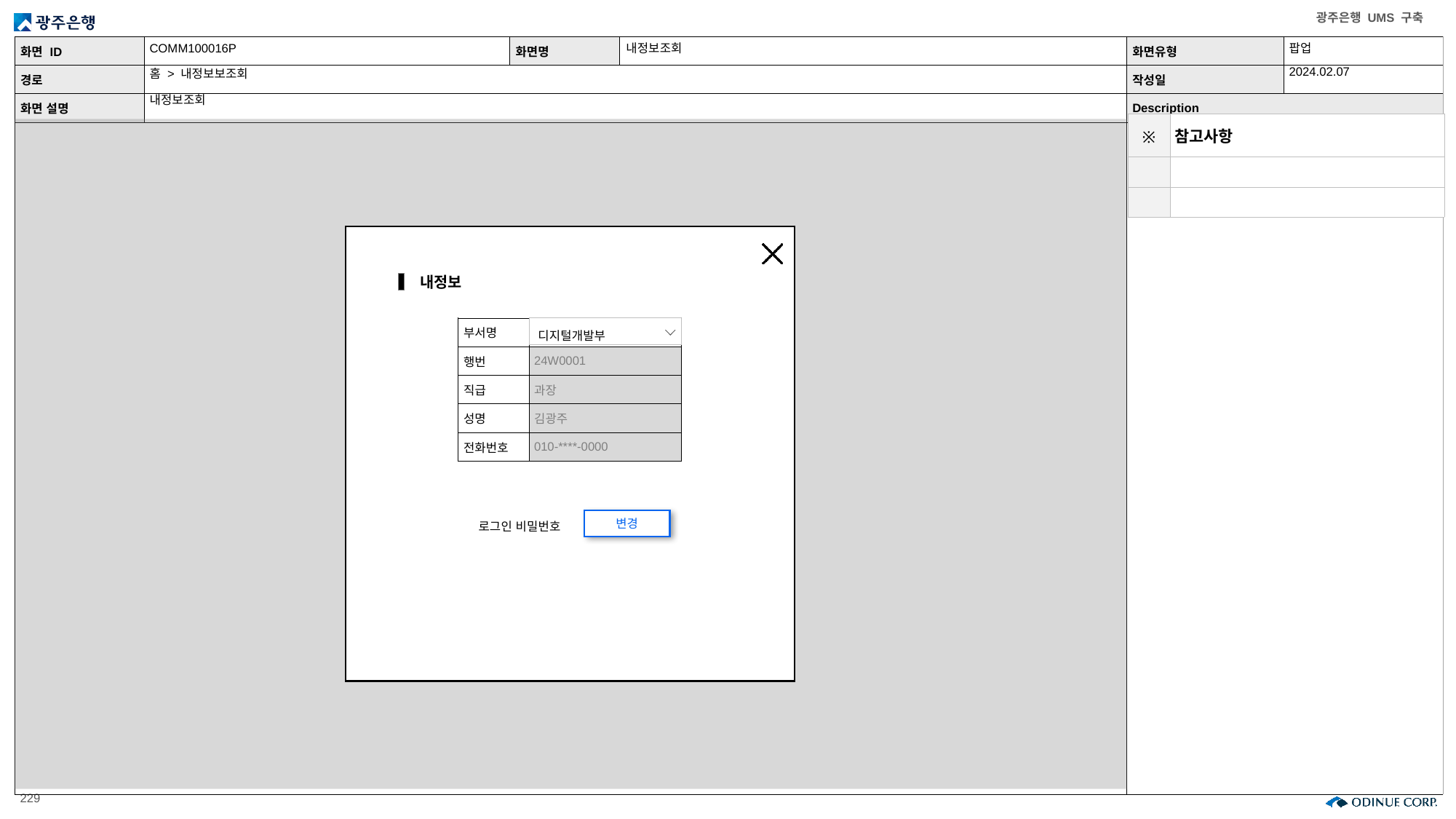

COMM100016P
내정보조회
팝업
2024.02.07
홈 > 내정보보조회
내정보조회
| ※ | 참고사항 |
| --- | --- |
|  |  |
|  |  |
내정보

| 부서명 |  |
| --- | --- |
| 행번 | 24W0001 |
| 직급 | 과장 |
| 성명 | 김광주 |
| 전화번호 | 010-\*\*\*\*-0000 |
디지털개발부

변경
로그인 비밀번호